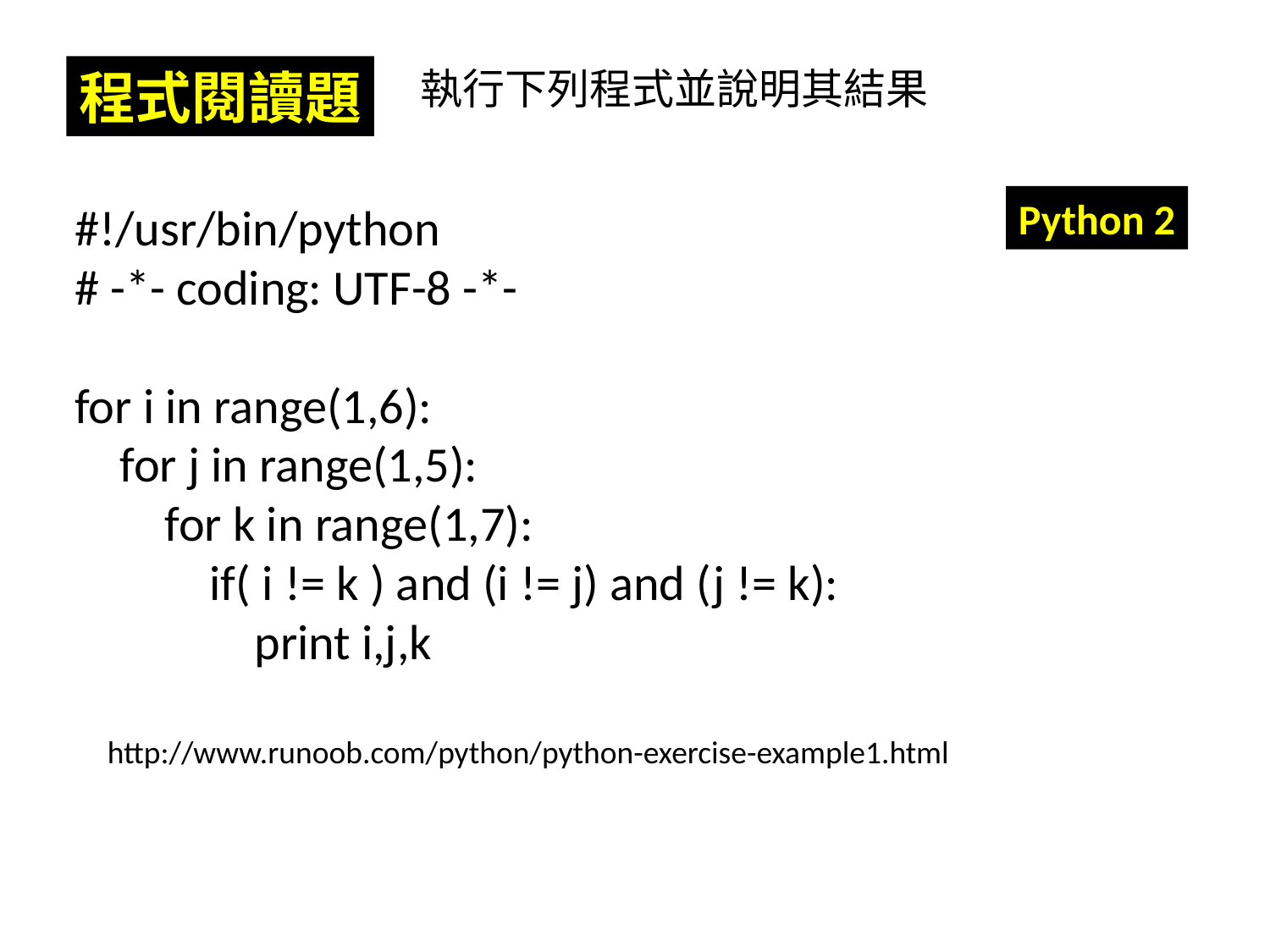

程式閱讀題
執行下列程式並說明其結果
Python 2
#!/usr/bin/python
# -*- coding: UTF-8 -*-

for i in range(1,6):
    for j in range(1,5):
        for k in range(1,7):
            if( i != k ) and (i != j) and (j != k):
                print i,j,k
http://www.runoob.com/python/python-exercise-example1.html